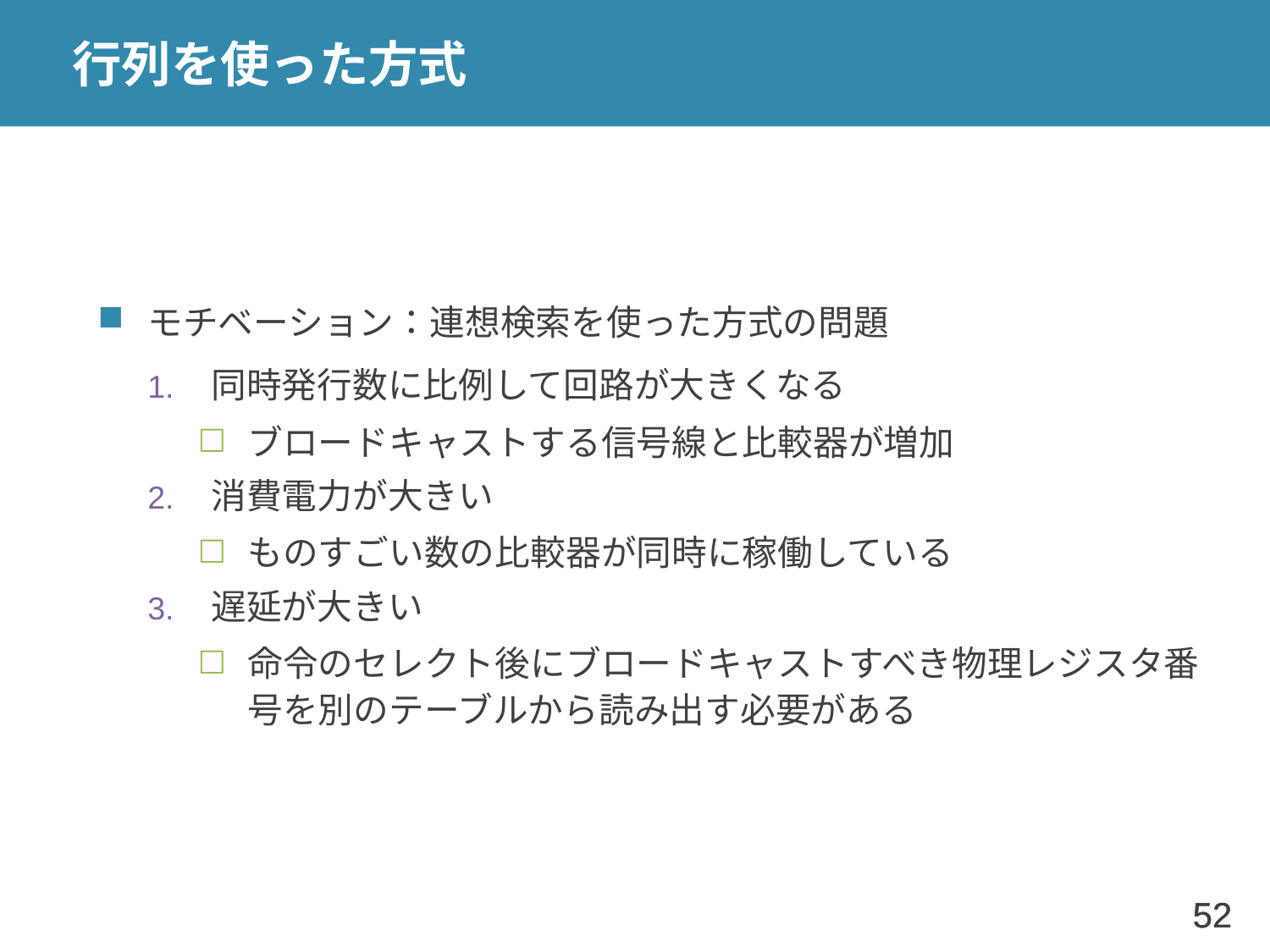

# 行列を使った方式
モチベーション：連想検索を使った方式の問題
同時発行数に比例して回路が大きくなる
ブロードキャストする信号線と比較器が増加
消費電力が大きい
ものすごい数の比較器が同時に稼働している
遅延が大きい
命令のセレクト後にブロードキャストすべき物理レジスタ番号を別のテーブルから読み出す必要がある